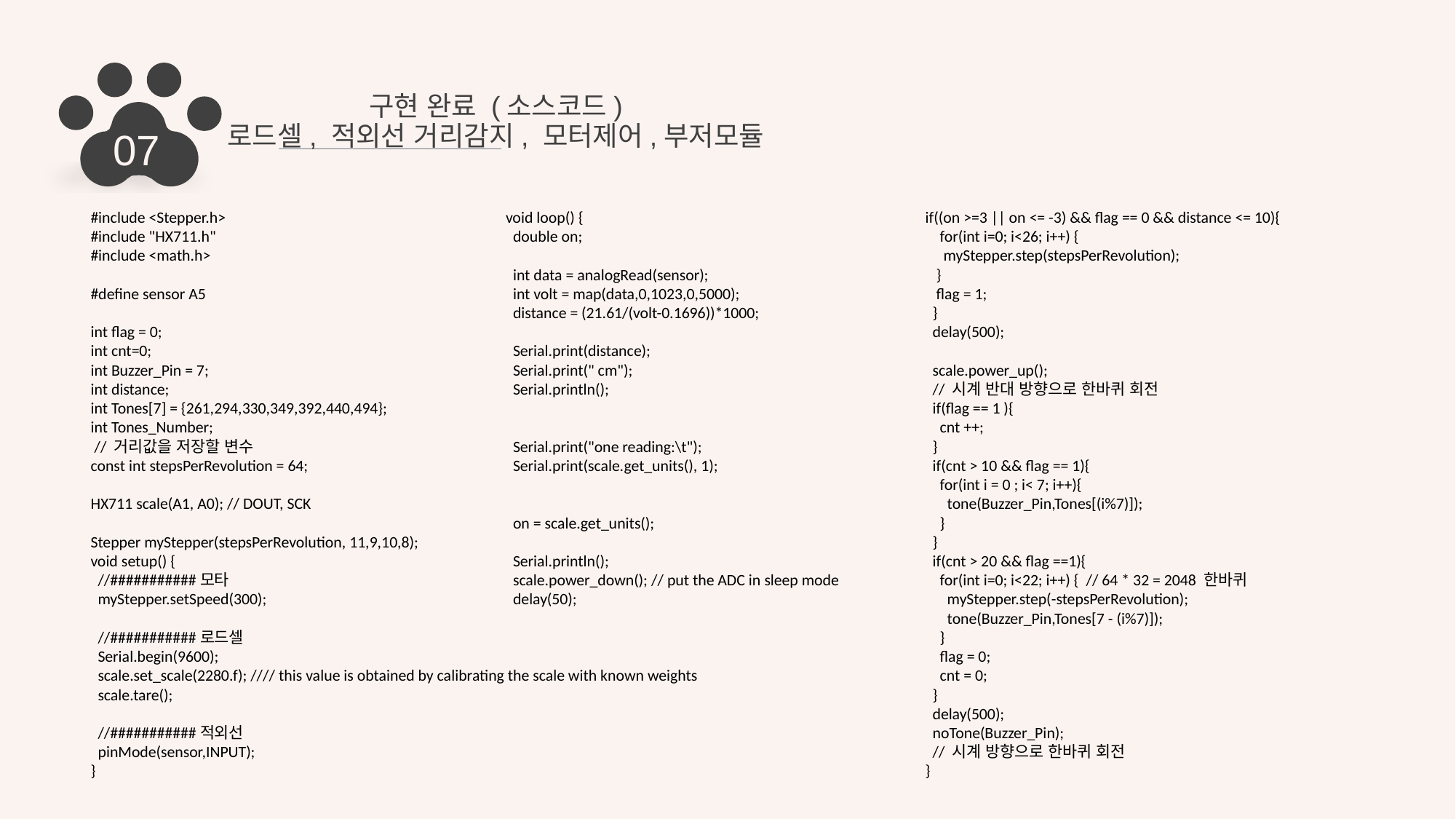

구현 완료 (소스코드)
로드셀, 적외선 거리감지, 모터제어,부저모듈
07
void loop() {
  double on;

  int data = analogRead(sensor);
  int volt = map(data,0,1023,0,5000);
  distance = (21.61/(volt-0.1696))*1000;

  Serial.print(distance);
  Serial.print(" cm");
  Serial.println();

  Serial.print("one reading:\t");
  Serial.print(scale.get_units(), 1);

  on = scale.get_units();

  Serial.println();
  scale.power_down(); // put the ADC in sleep mode
  delay(50);

if((on >=3 || on <= -3) && flag == 0 && distance <= 10){
    for(int i=0; i<26; i++) {
     myStepper.step(stepsPerRevolution);
   }
   flag = 1;
  }
  delay(500);

  scale.power_up();
  // 시계 반대 방향으로 한바퀴 회전
  if(flag == 1 ){
    cnt ++;
  }
  if(cnt > 10 && flag == 1){
    for(int i = 0 ; i< 7; i++){
      tone(Buzzer_Pin,Tones[(i%7)]);
    }
  }
  if(cnt > 20 && flag ==1){
    for(int i=0; i<22; i++) {  // 64 * 32 = 2048 한바퀴
      myStepper.step(-stepsPerRevolution);
      tone(Buzzer_Pin,Tones[7 - (i%7)]);
    }
    flag = 0;
    cnt = 0;
  }
  delay(500);
  noTone(Buzzer_Pin);
  // 시계 방향으로 한바퀴 회전
}

#include <Stepper.h>
#include "HX711.h"
#include <math.h>

#define sensor A5

int flag = 0;
int cnt=0;
int Buzzer_Pin = 7;
int distance;
int Tones[7] = {261,294,330,349,392,440,494};
int Tones_Number;
 // 거리값을 저장할 변수
const int stepsPerRevolution = 64;

HX711 scale(A1, A0); // DOUT, SCK

Stepper myStepper(stepsPerRevolution, 11,9,10,8);
void setup() {
  //###########모타
  myStepper.setSpeed(300);

  //###########로드셀
  Serial.begin(9600);
  scale.set_scale(2280.f); //// this value is obtained by calibrating the scale with known weights
  scale.tare();

  //###########적외선
  pinMode(sensor,INPUT);
}